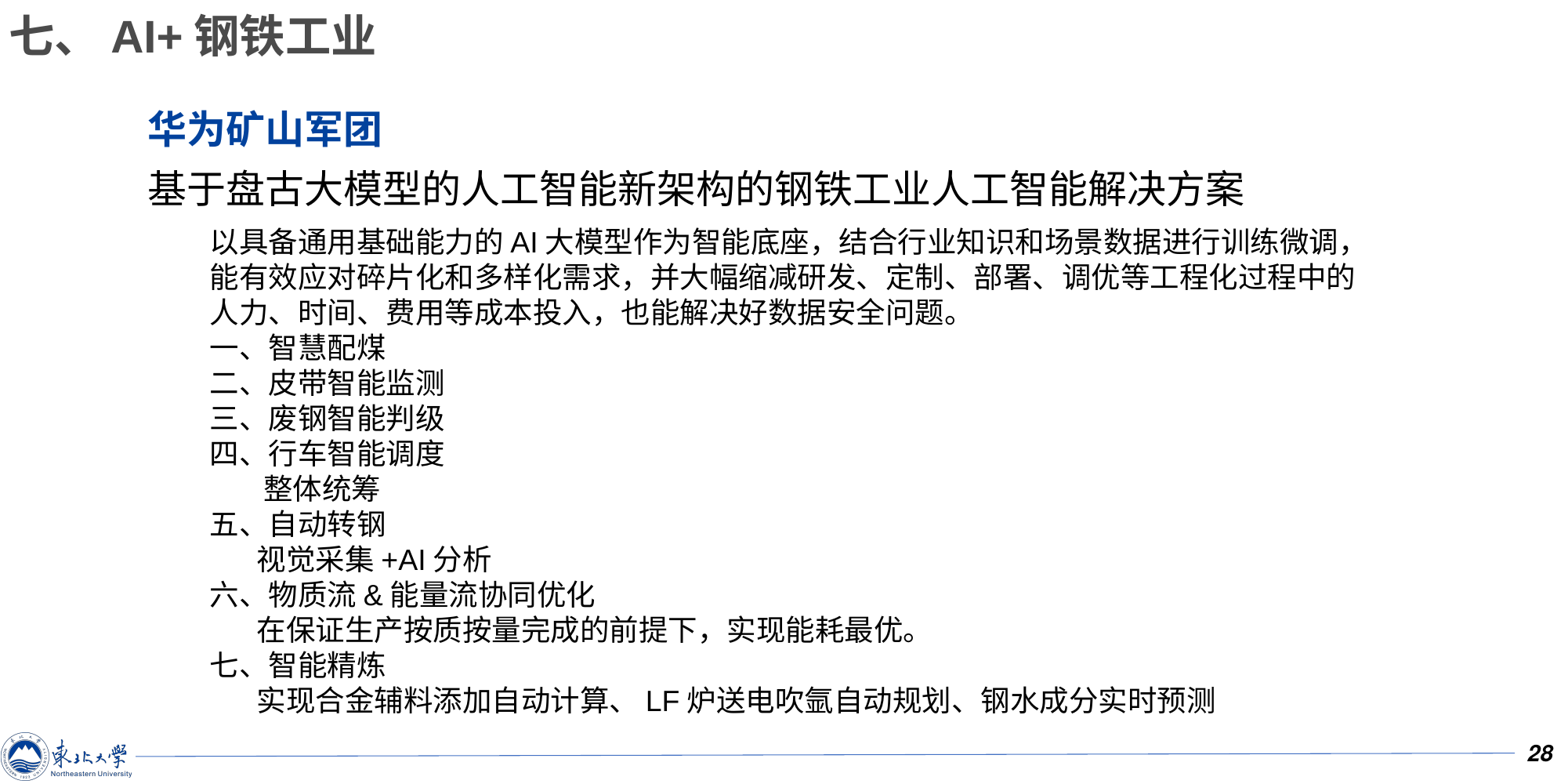

七、AI+钢铁工业
华为矿山军团
基于盘古大模型的人工智能新架构的钢铁工业人工智能解决方案
以具备通用基础能力的AI大模型作为智能底座，结合行业知识和场景数据进行训练微调，能有效应对碎片化和多样化需求，并大幅缩减研发、定制、部署、调优等工程化过程中的人力、时间、费用等成本投入，也能解决好数据安全问题。
一、智慧配煤
二、皮带智能监测
三、废钢智能判级
四、行车智能调度
       整体统筹
五、自动转钢
      视觉采集+AI分析
六、物质流&能量流协同优化
      在保证生产按质按量完成的前提下，实现能耗最优。
七、智能精炼
      实现合金辅料添加自动计算、LF炉送电吹氩自动规划、钢水成分实时预测